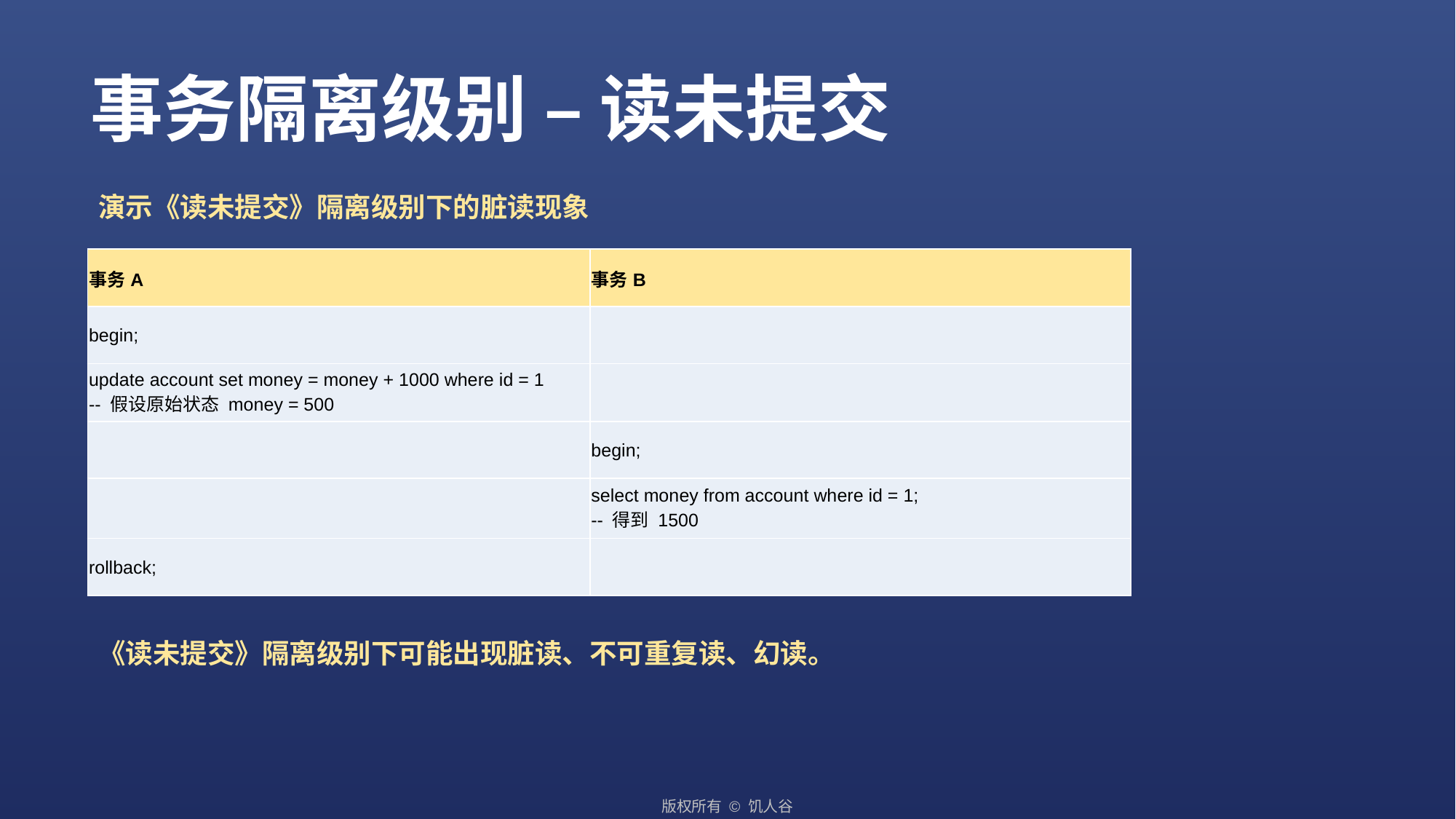

事务隔离级别 – 读未提交
演示《读未提交》隔离级别下的脏读现象
| 事务A | 事务B |
| --- | --- |
| begin; |  |
| update account set money = money + 1000 where id = 1 -- 假设原始状态 money = 500 |  |
|  | begin; |
|  | select money from account where id = 1; -- 得到 1500 |
| rollback; |  |
《读未提交》隔离级别下可能出现脏读、不可重复读、幻读。